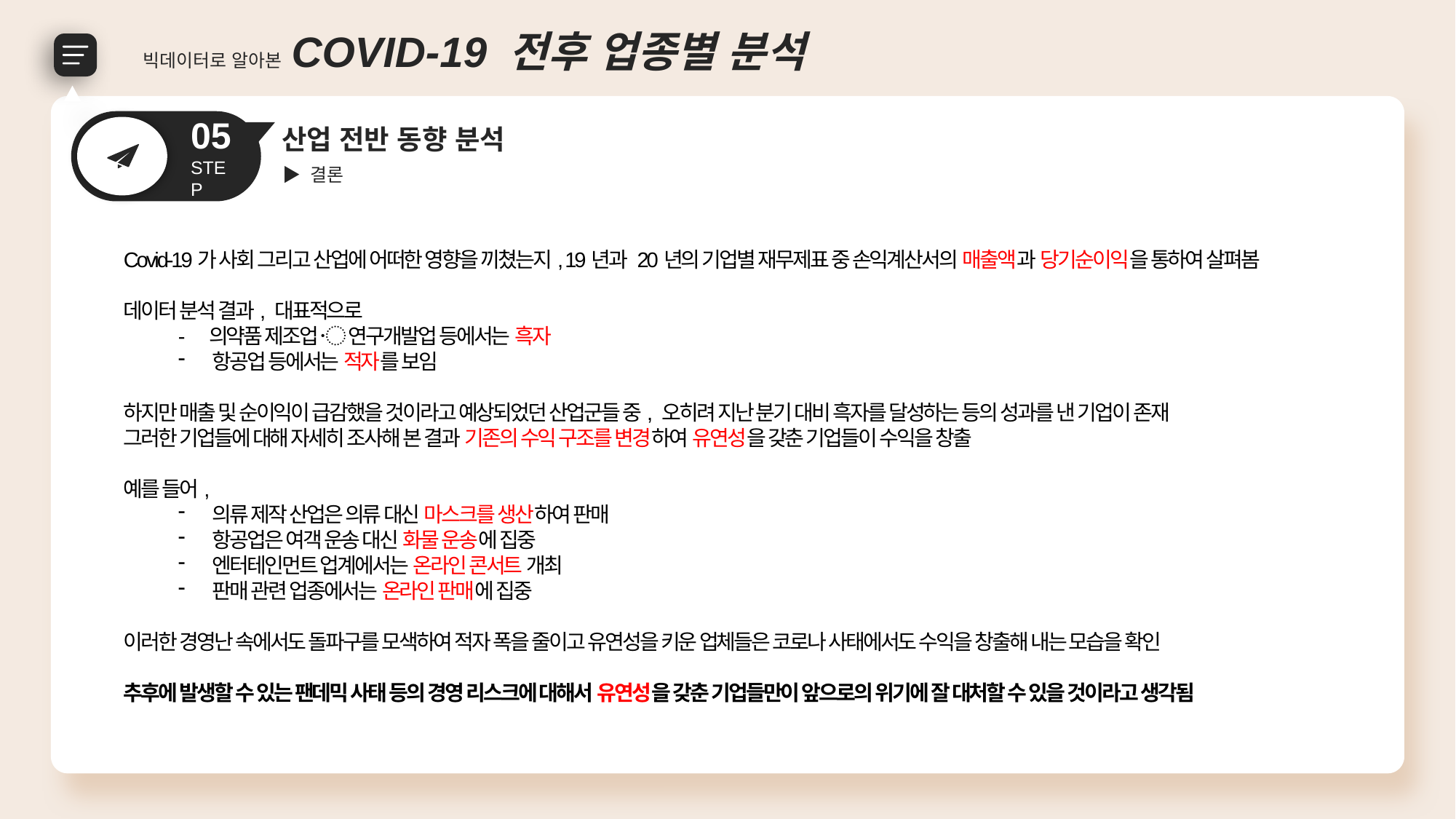

빅데이터로 알아본 COVID-19 전후 업종별 분석
산업 전반 동향 분석
05
STEP

▶ 결론
Covid-19가 사회 그리고 산업에 어떠한 영향을 끼쳤는지, 19년과 20년의 기업별 재무제표 중 손익계산서의 매출액과 당기순이익을 통하여 살펴봄

데이터 분석 결과, 대표적으로
-     의약품 제조업 〮 연구개발업 등에서는 흑자
항공업 등에서는 적자를 보임

하지만 매출 및 순이익이 급감했을 것이라고 예상되었던 산업군들 중, 오히려 지난 분기 대비 흑자를 달성하는 등의 성과를 낸 기업이 존재
그러한 기업들에 대해 자세히 조사해 본 결과 기존의 수익 구조를 변경하여 유연성을 갖춘 기업들이 수익을 창출

예를 들어,
의류 제작 산업은 의류 대신 마스크를 생산하여 판매
항공업은 여객 운송 대신 화물 운송에 집중
엔터테인먼트 업계에서는 온라인 콘서트 개최
판매 관련 업종에서는 온라인 판매에 집중

이러한 경영난 속에서도 돌파구를 모색하여 적자 폭을 줄이고 유연성을 키운 업체들은 코로나 사태에서도 수익을 창출해 내는 모습을 확인

추후에 발생할 수 있는 팬데믹 사태 등의 경영 리스크에 대해서 유연성을 갖춘 기업들만이 앞으로의 위기에 잘 대처할 수 있을 것이라고 생각됨